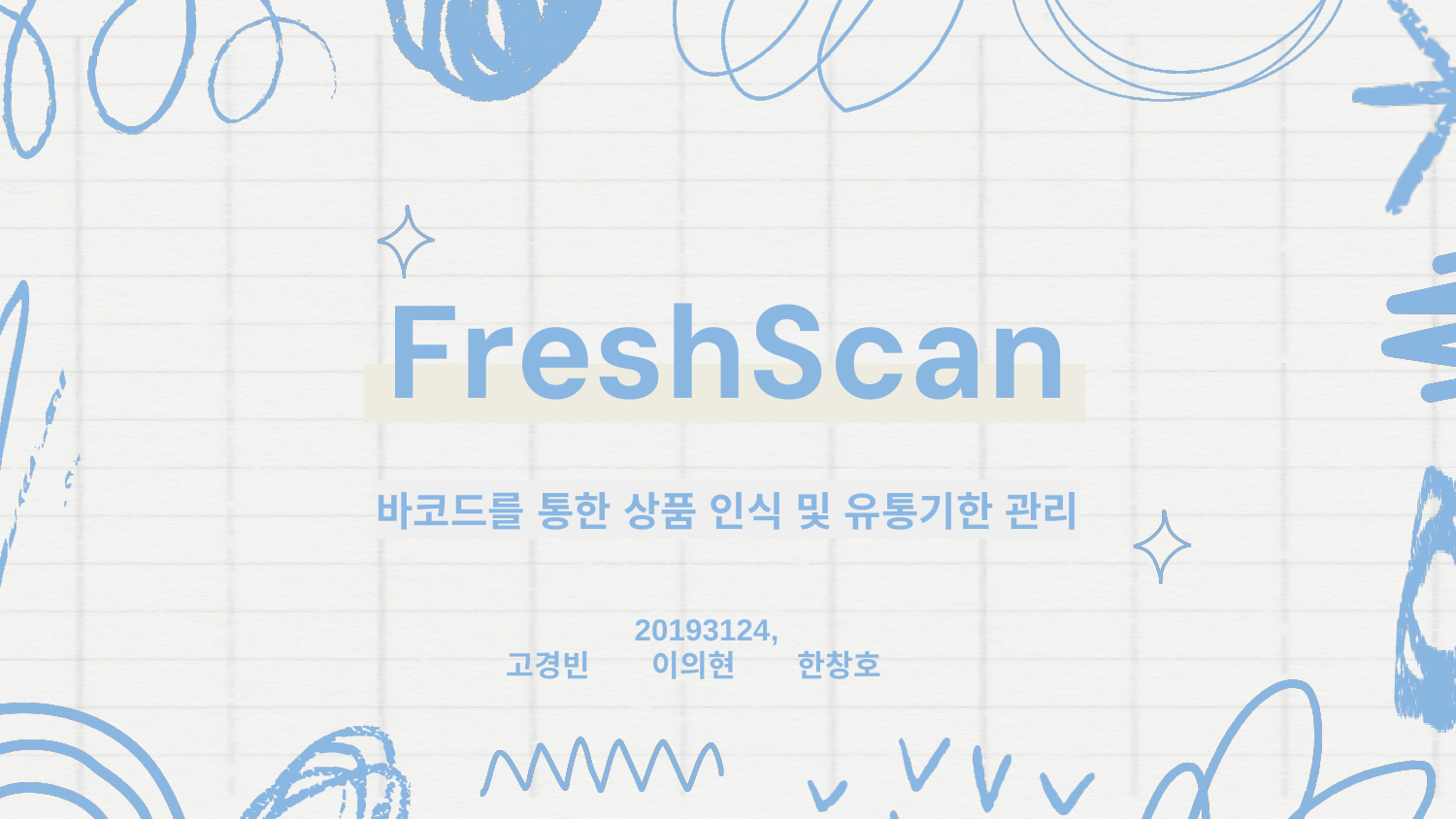

FreshScan

바코드를 통한 상품 인식 및 유통기한 관리

20193124,
고경빈	이의현	한창호